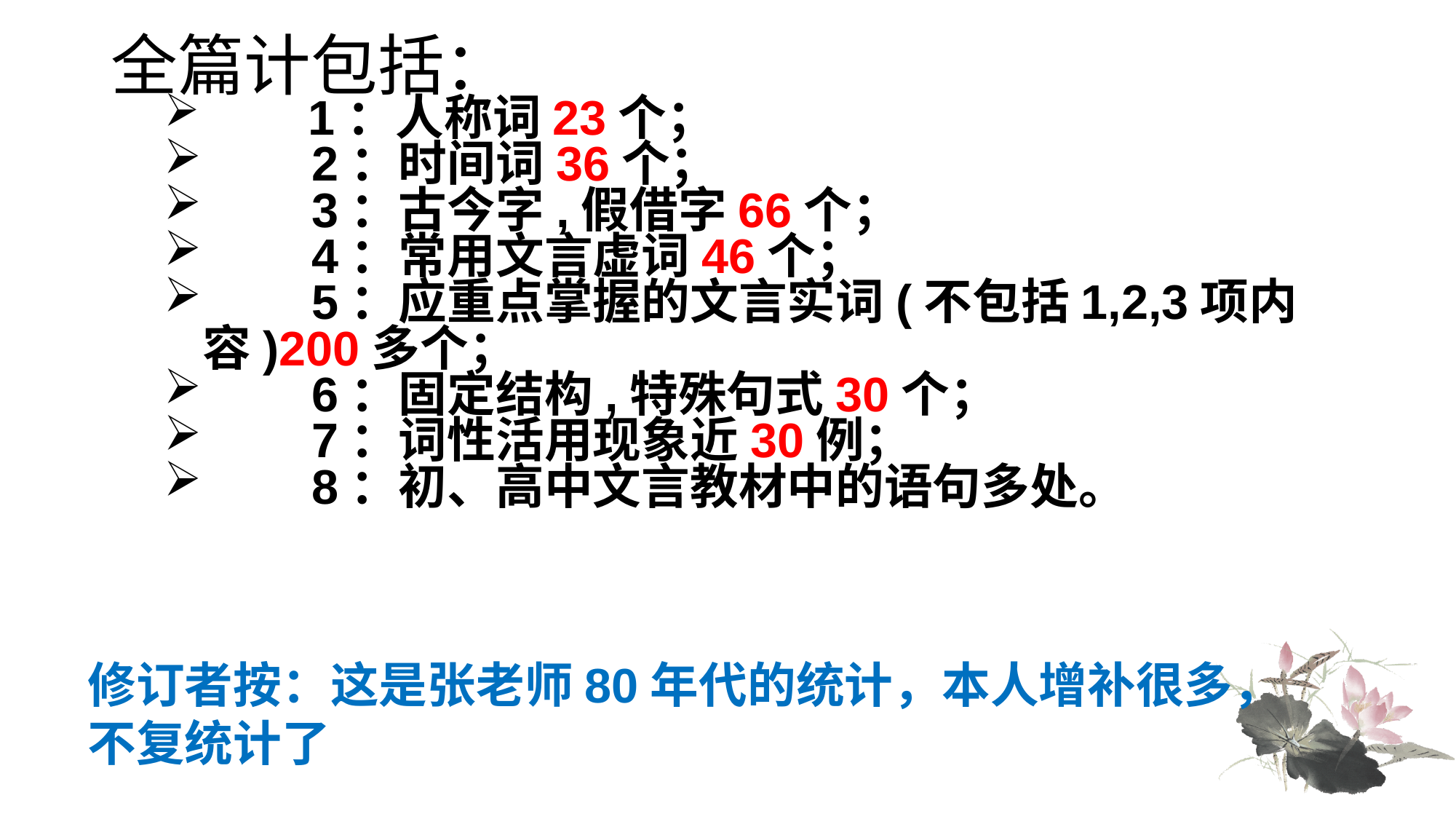

# 全篇计包括：
　　1：人称词23个；
　　2：时间词36个；
　　3：古今字,假借字66个；
　　4：常用文言虚词46个；
　　5：应重点掌握的文言实词(不包括1,2,3项内容)200多个；
　　6：固定结构,特殊句式30个；
　　7：词性活用现象近30例；
　　8：初、高中文言教材中的语句多处。
修订者按：这是张老师80年代的统计，本人增补很多，不复统计了